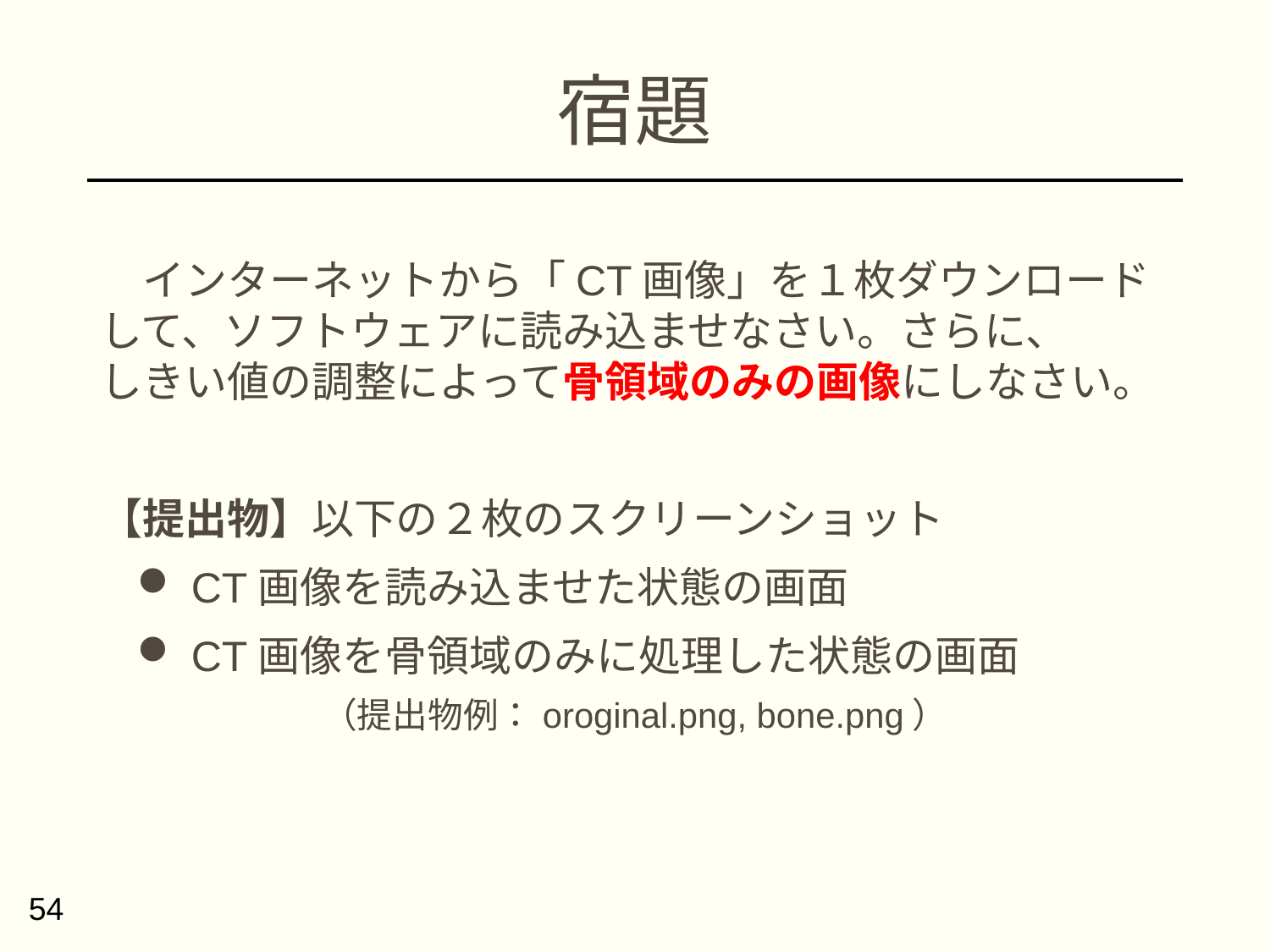

# 宿題
　インターネットから「CT画像」を１枚ダウンロードして、ソフトウェアに読み込ませなさい。さらに、
しきい値の調整によって骨領域のみの画像にしなさい。

【提出物】以下の２枚のスクリーンショット
 CT画像を読み込ませた状態の画面
 CT画像を骨領域のみに処理した状態の画面
（提出物例：oroginal.png, bone.png）
54